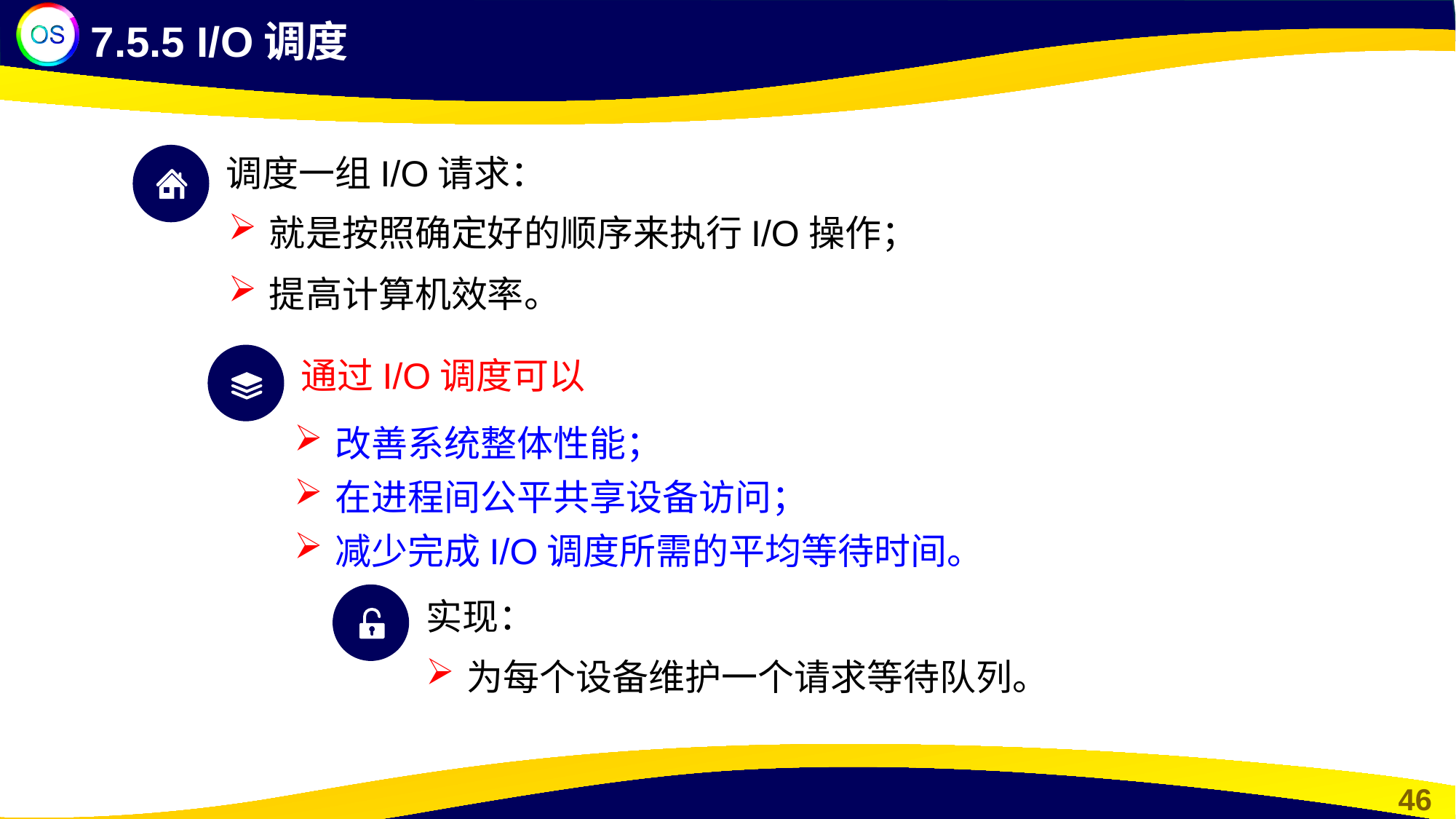

7.5.5 I/O调度

调度一组I/O请求：

就是按照确定好的顺序来执行I/O操作；
提高计算机效率。

通过I/O调度可以

改善系统整体性能；
在进程间公平共享设备访问；
减少完成I/O调度所需的平均等待时间。

实现：

为每个设备维护一个请求等待队列。